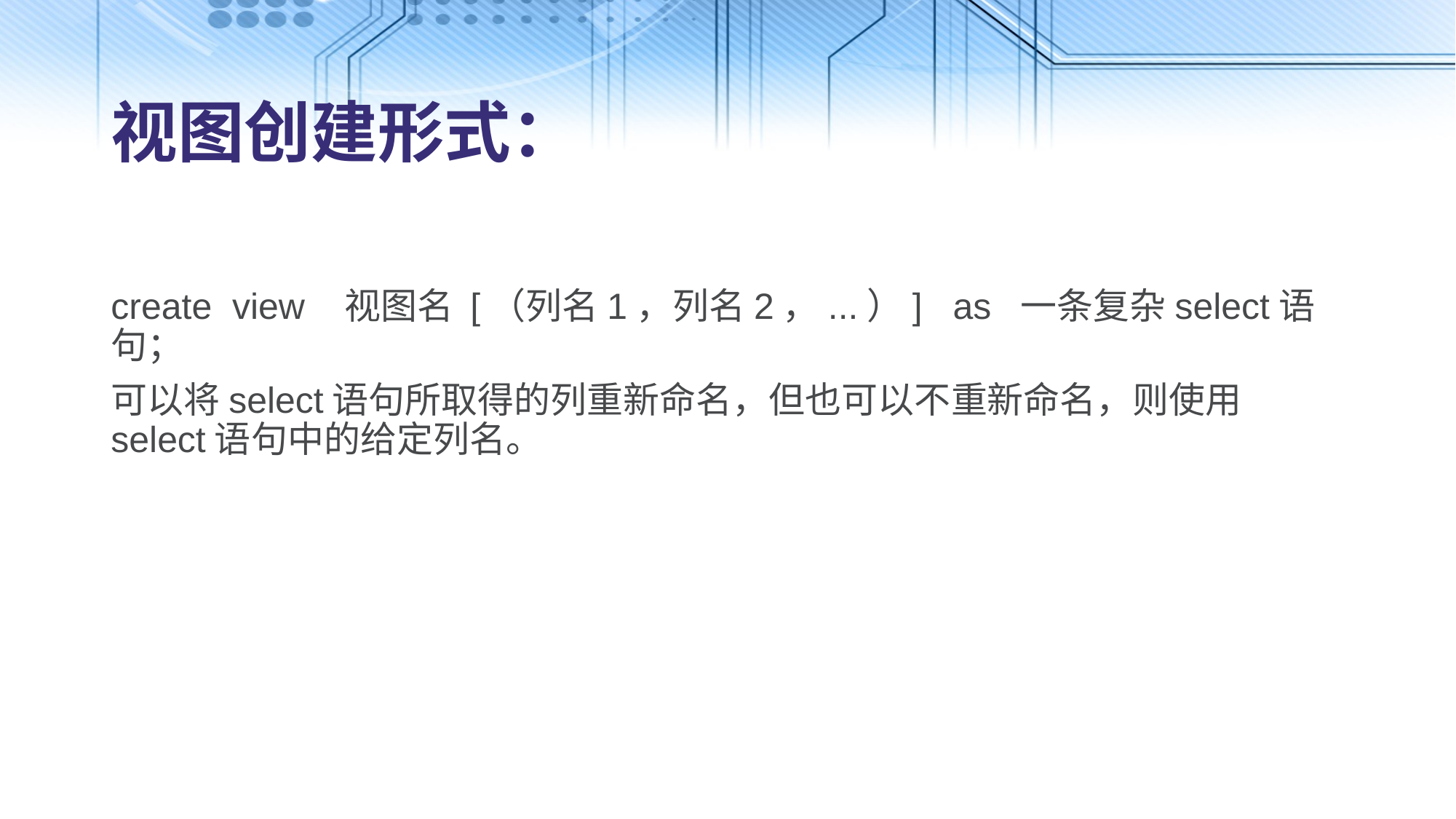

# 视图创建形式：

create  view   视图名 [（列名1，列名2，...）]   as  一条复杂select语句；
可以将select语句所取得的列重新命名，但也可以不重新命名，则使用select语句中的给定列名。